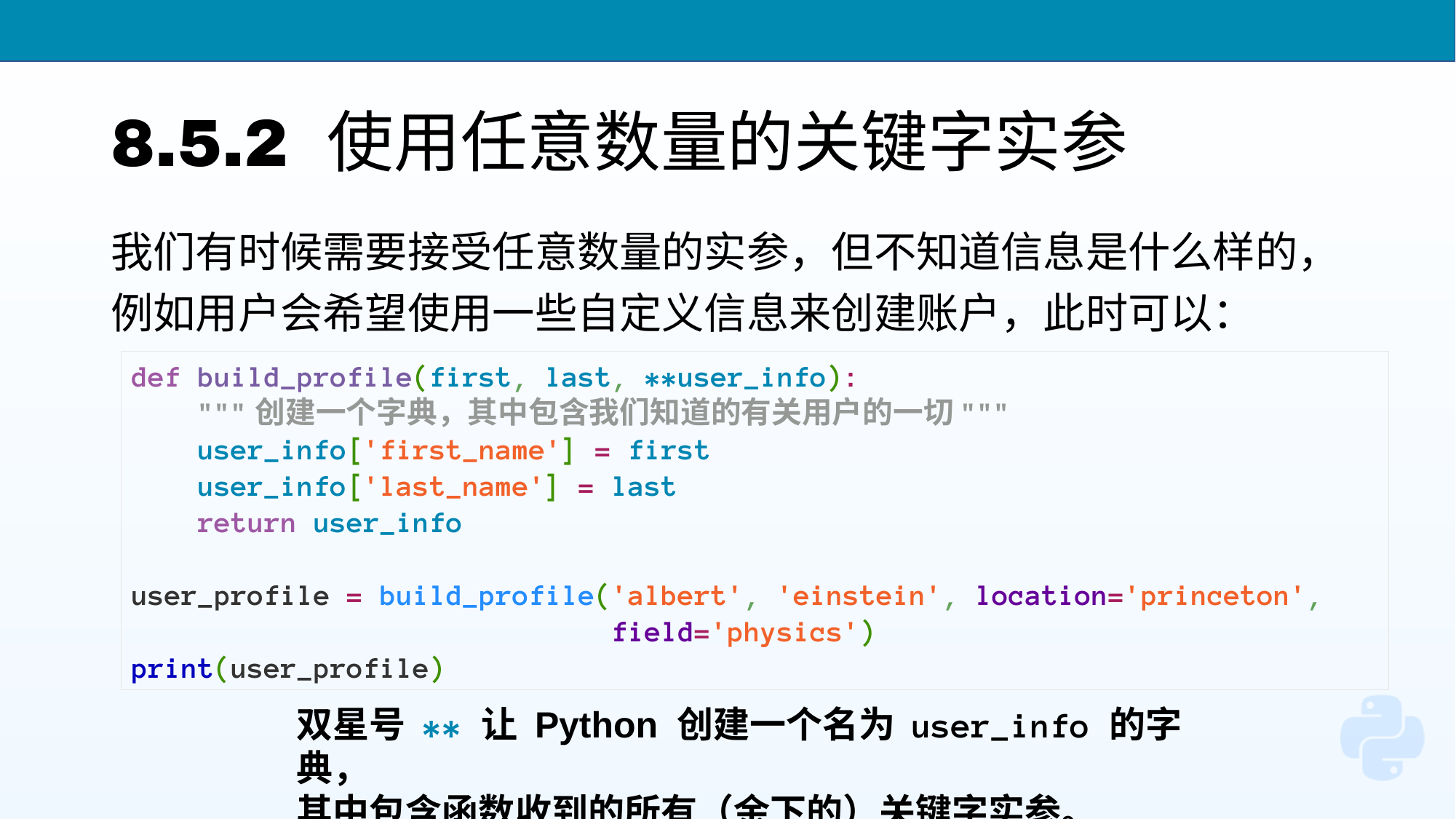

# 8.5.2 使用任意数量的关键字实参
我们有时候需要接受任意数量的实参，但不知道信息是什么样的，
例如用户会希望使用一些自定义信息来创建账户，此时可以：
def build_profile(first, last, **user_info):
    """创建一个字典，其中包含我们知道的有关用户的一切"""
    user_info['first_name'] = first
    user_info['last_name'] = last
    return user_info
user_profile = build_profile('albert', 'einstein', location='princeton',
                             field='physics')
print(user_profile)
双星号 ** 让 Python 创建一个名为 user_info 的字典，
其中包含函数收到的所有（余下的）关键字实参。